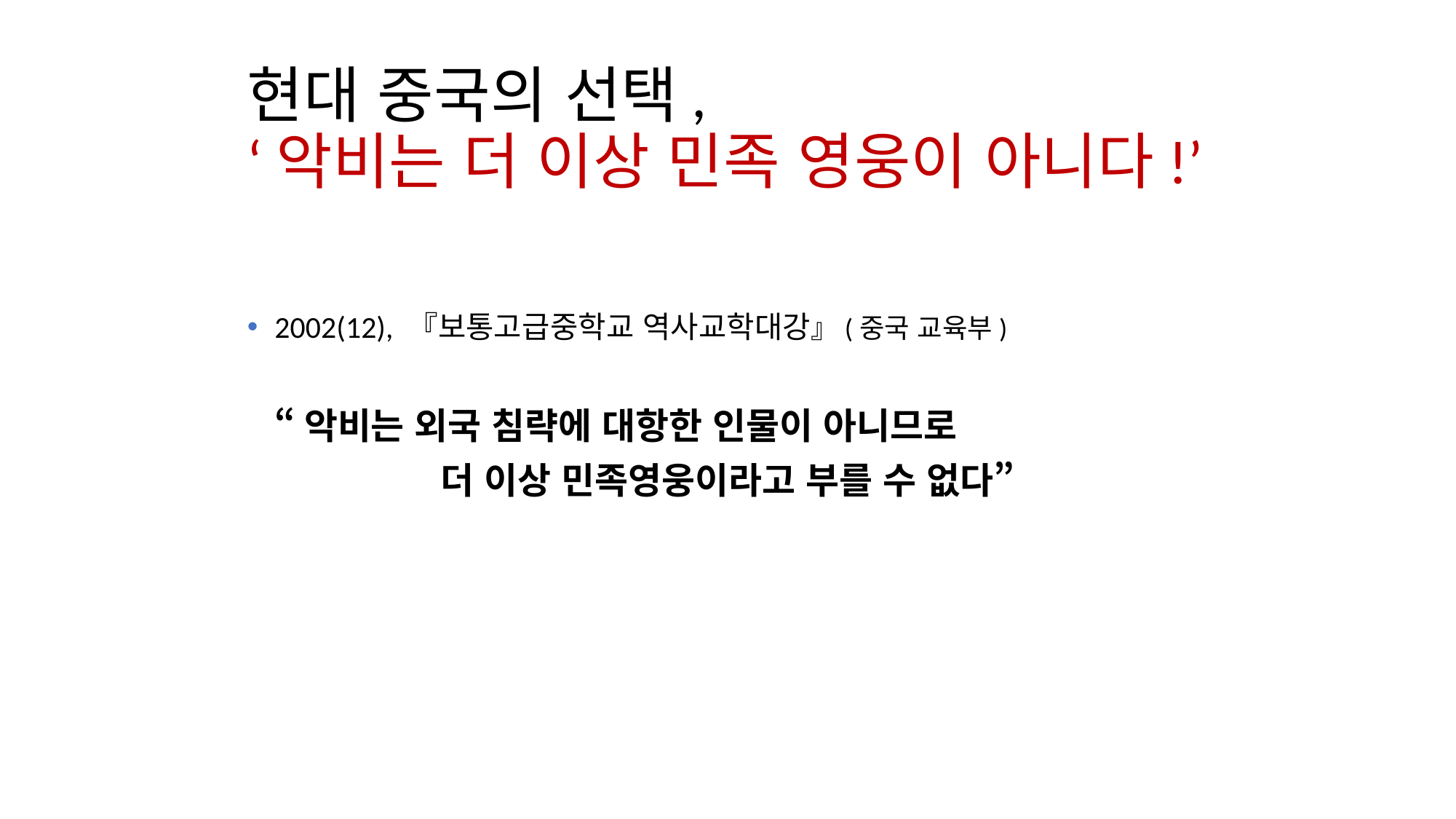

# 현대 중국의 선택, ‘악비는 더 이상 민족 영웅이 아니다!’

2002(12), 『보통고급중학교 역사교학대강』(중국 교육부)

	“악비는 외국 침략에 대항한 인물이 아니므로
더 이상 민족영웅이라고 부를 수 없다”